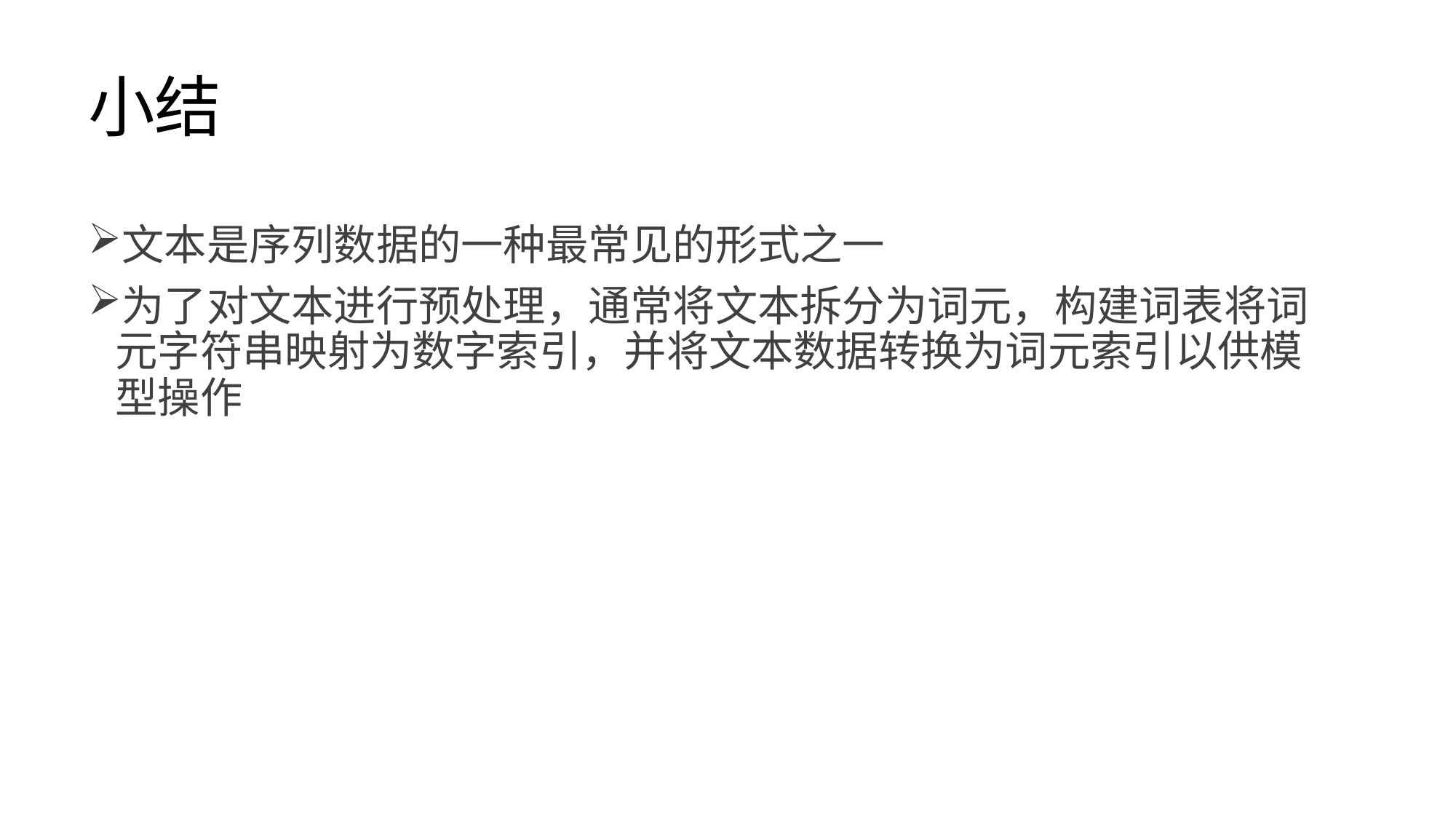

# 小结
文本是序列数据的一种最常见的形式之一
为了对文本进行预处理，通常将文本拆分为词元，构建词表将词元字符串映射为数字索引，并将文本数据转换为词元索引以供模型操作